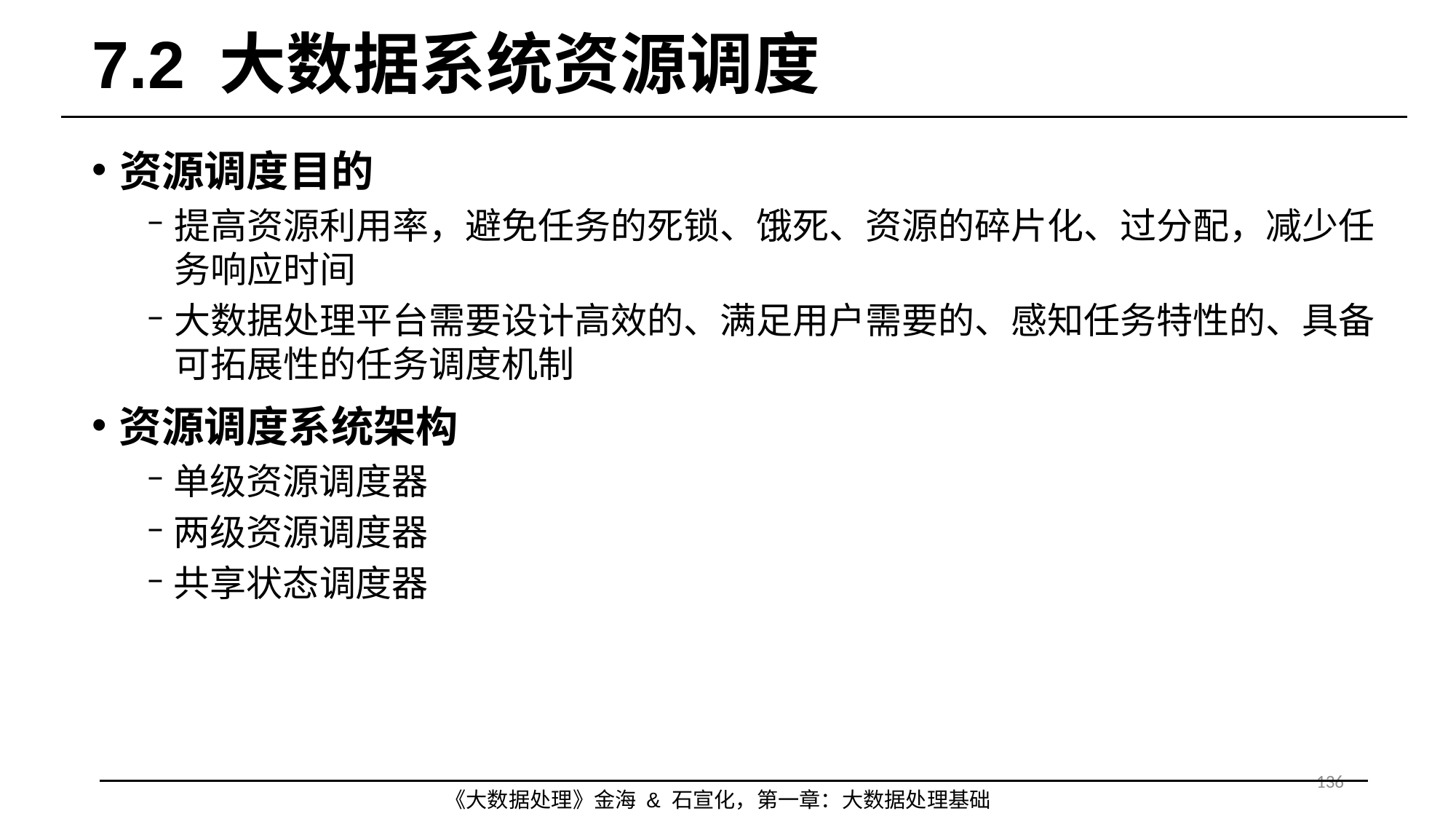

# 7.2 大数据系统资源调度
资源调度目的
提高资源利用率，避免任务的死锁、饿死、资源的碎片化、过分配，减少任务响应时间
大数据处理平台需要设计高效的、满足用户需要的、感知任务特性的、具备可拓展性的任务调度机制
资源调度系统架构
单级资源调度器
两级资源调度器
共享状态调度器
136